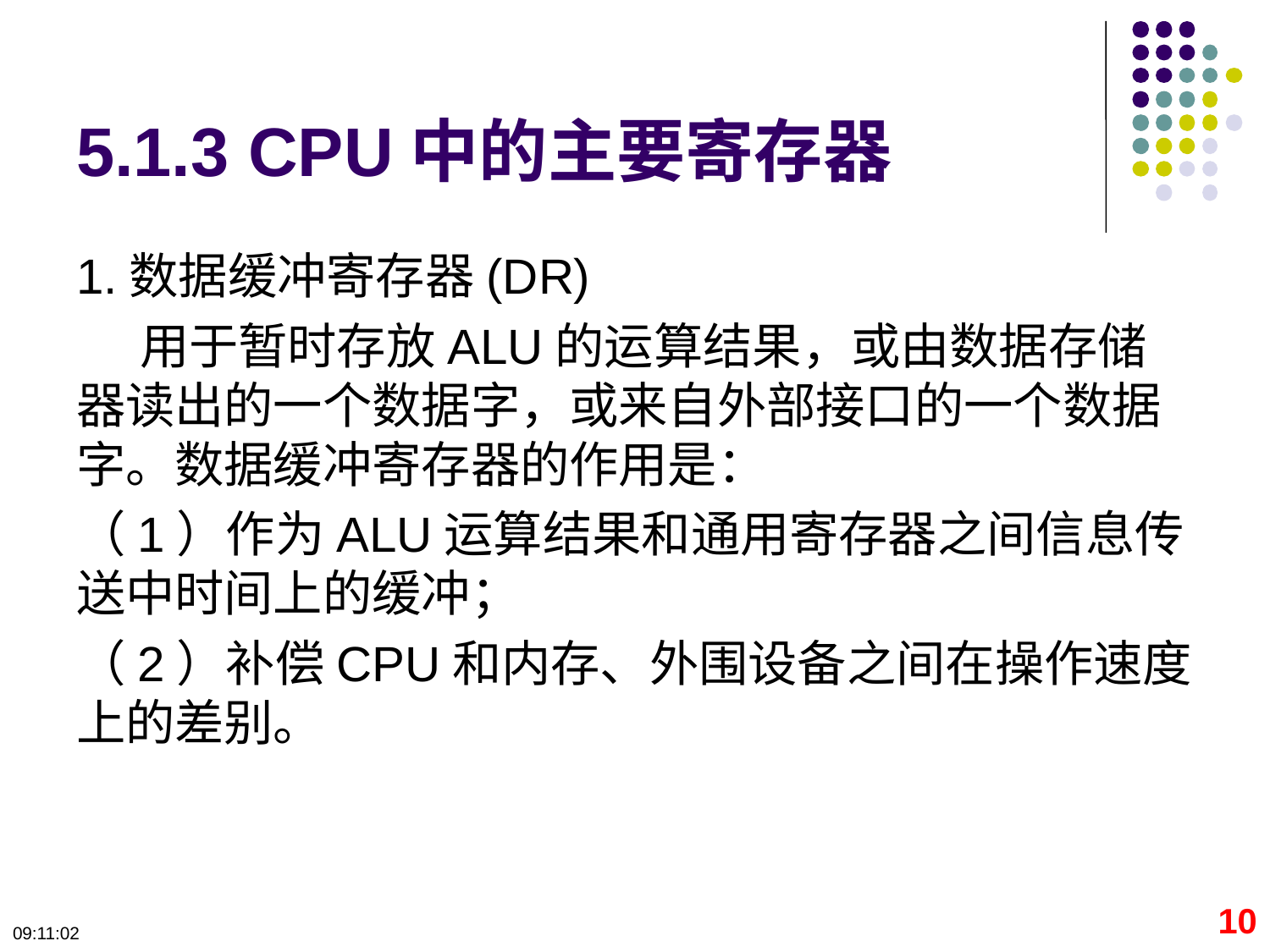

# 5.1.3 CPU中的主要寄存器
1.数据缓冲寄存器(DR)
用于暂时存放ALU的运算结果，或由数据存储器读出的一个数据字，或来自外部接口的一个数据字。数据缓冲寄存器的作用是：
（1）作为ALU运算结果和通用寄存器之间信息传送中时间上的缓冲；
（2）补偿CPU和内存、外围设备之间在操作速度上的差别。
10
09:11:02